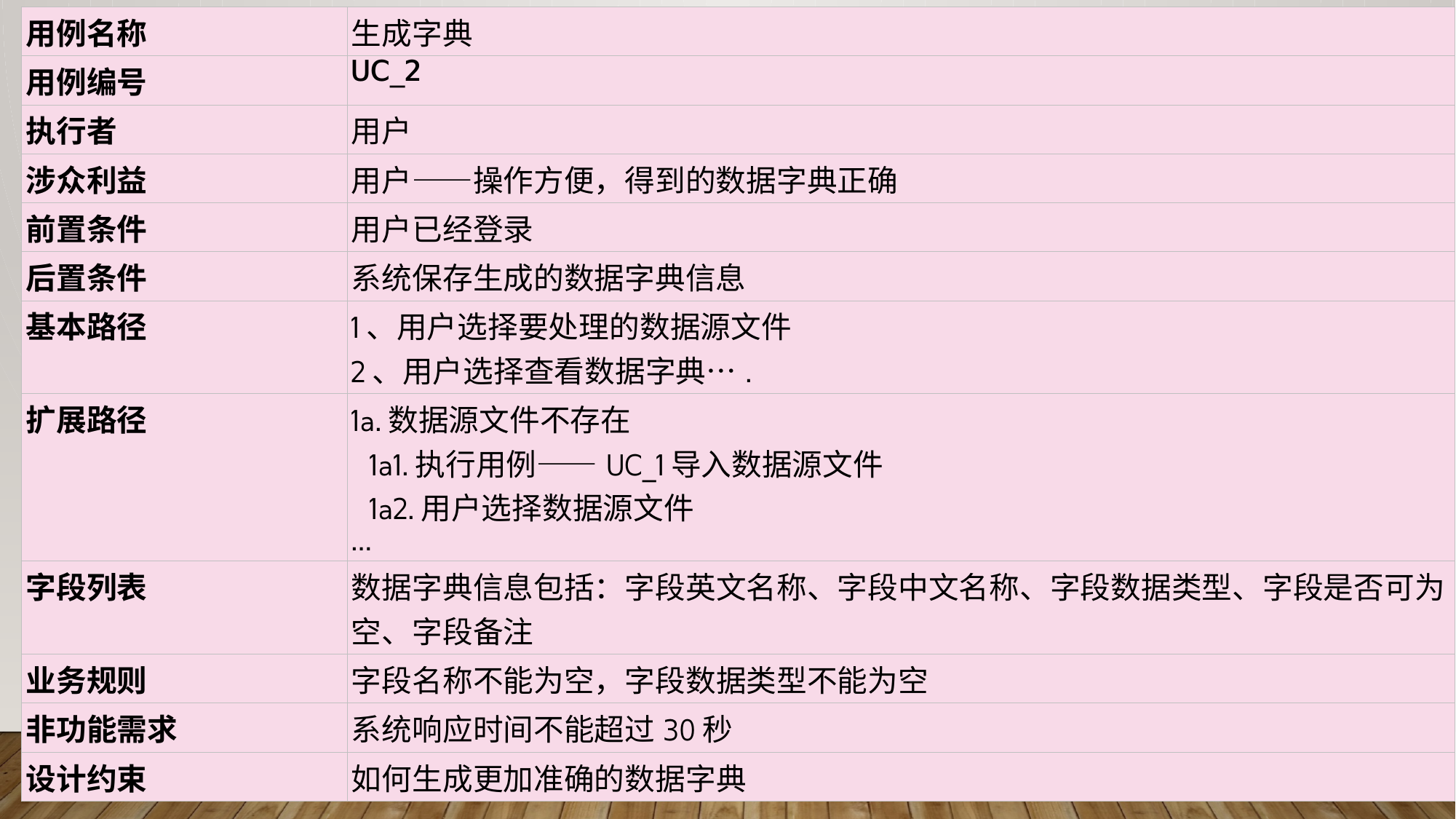

| 用例名称 | 生成字典 |
| --- | --- |
| 用例编号 | UC\_2 |
| 执行者 | 用户 |
| 涉众利益 | 用户——操作方便，得到的数据字典正确 |
| 前置条件 | 用户已经登录 |
| 后置条件 | 系统保存生成的数据字典信息 |
| 基本路径 | 1、用户选择要处理的数据源文件 2、用户选择查看数据字典…. |
| 扩展路径 | 1a.数据源文件不存在   1a1.执行用例——UC\_1导入数据源文件   1a2.用户选择数据源文件 … |
| 字段列表 | 数据字典信息包括：字段英文名称、字段中文名称、字段数据类型、字段是否可为空、字段备注 |
| 业务规则 | 字段名称不能为空，字段数据类型不能为空 |
| 非功能需求 | 系统响应时间不能超过30秒 |
| 设计约束 | 如何生成更加准确的数据字典 |
# 用例字典
各功能的详细内容，以及用户在使用这个功能时与信息系统交互的内容和交互过程